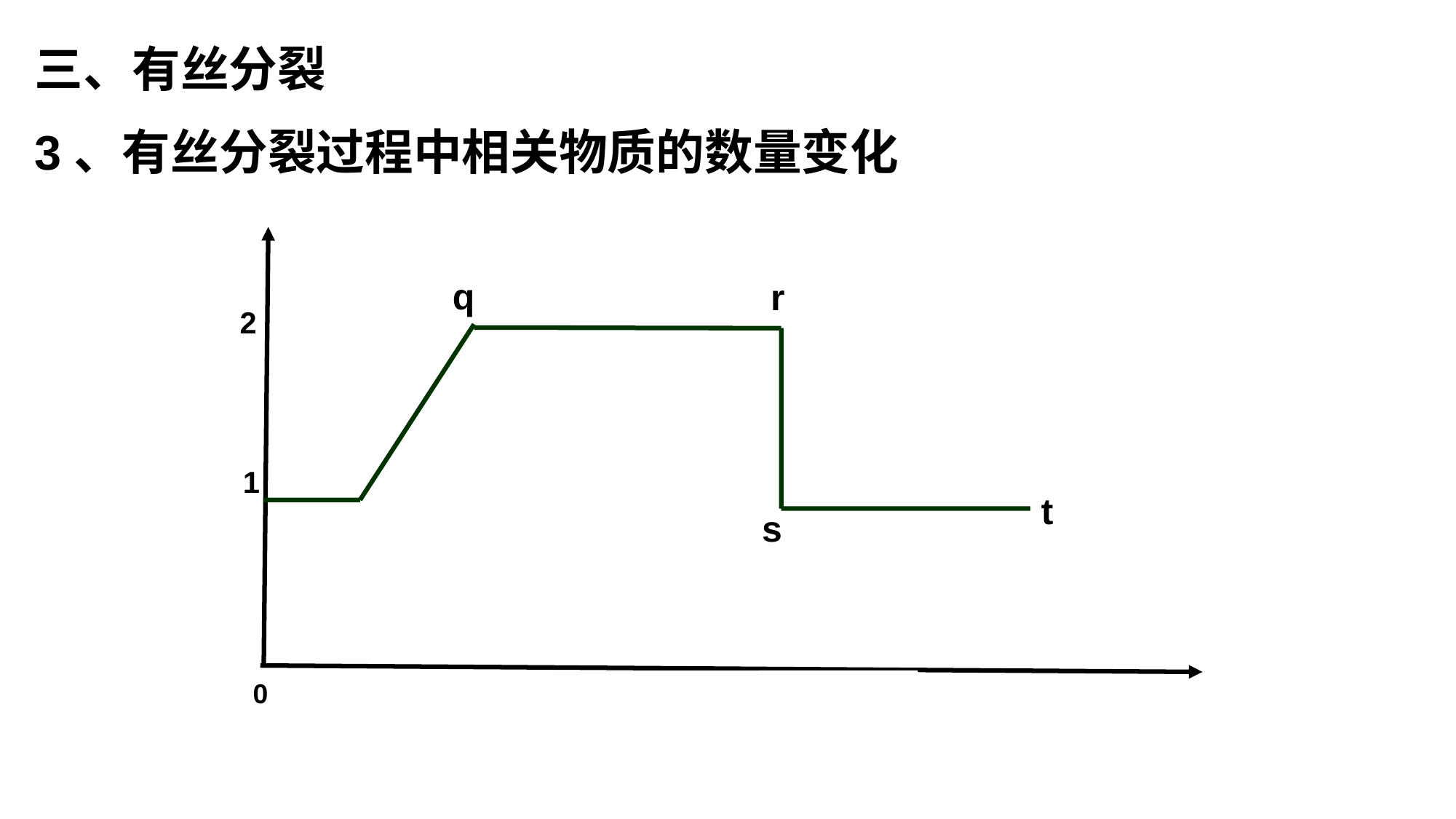

三、有丝分裂
3、有丝分裂过程中相关物质的数量变化

q
r
2

1
t

s

  0